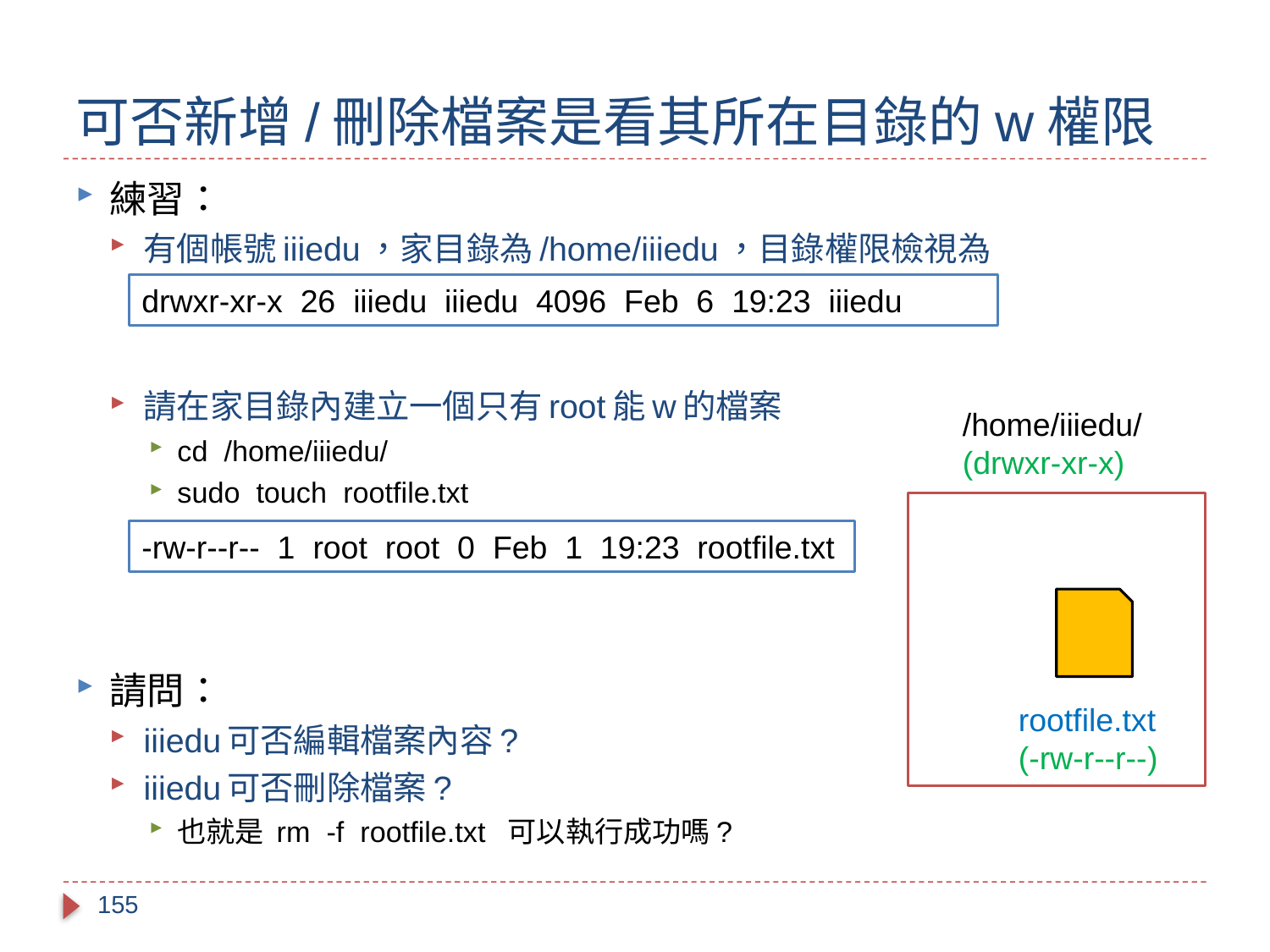

# 可否新增/刪除檔案是看其所在目錄的w權限
練習：
有個帳號iiiedu，家目錄為/home/iiiedu，目錄權限檢視為

請在家目錄內建立一個只有root能w的檔案
cd  /home/iiiedu/
sudo  touch  rootfile.txt
ls  -l  rootfile.txt

請問：
iiiedu可否編輯檔案內容?
iiiedu可否刪除檔案?
也就是 rm  -f  rootfile.txt  可以執行成功嗎?

drwxr-xr-x  26  iiiedu  iiiedu  4096  Feb  6  19:23  iiiedu
/home/iiiedu/
(drwxr-xr-x)

rootfile.txt
(-rw-r--r--)
-rw-r--r--  1  root  root  0  Feb  1  19:23  rootfile.txt
155